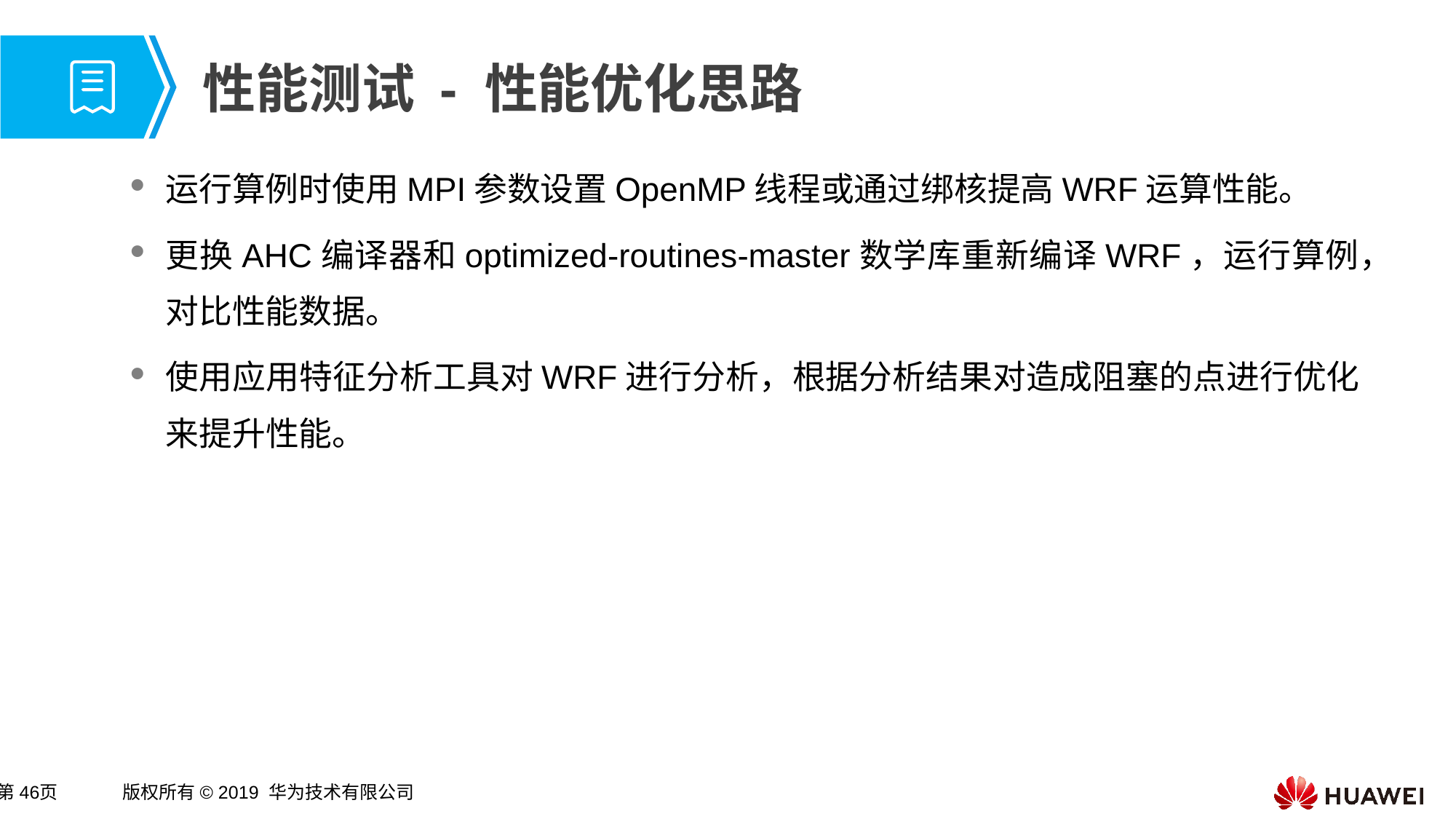

# 性能测试 - 性能优化思路
运行算例时使用MPI参数设置OpenMP线程或通过绑核提高WRF运算性能。
更换AHC编译器和optimized-routines-master数学库重新编译WRF，运行算例，对比性能数据。
使用应用特征分析工具对WRF进行分析，根据分析结果对造成阻塞的点进行优化来提升性能。